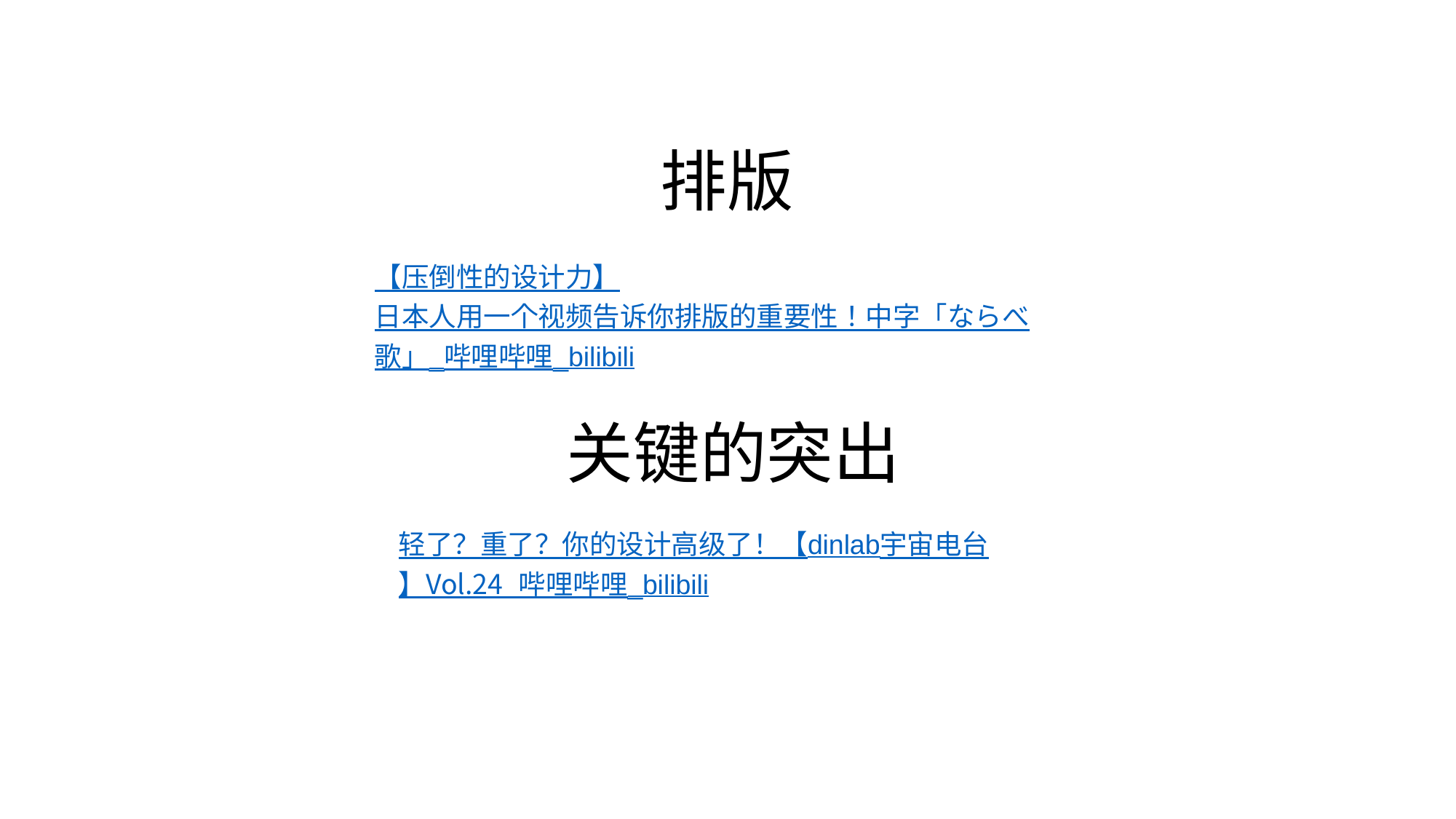

排版
【压倒性的设计力】日本人用一个视频告诉你排版的重要性！中字「ならべ歌」_哔哩哔哩_bilibili
     关键的突出
轻了？重了？你的设计高级了！【dinlab宇宙电台】Vol.24_哔哩哔哩_bilibili